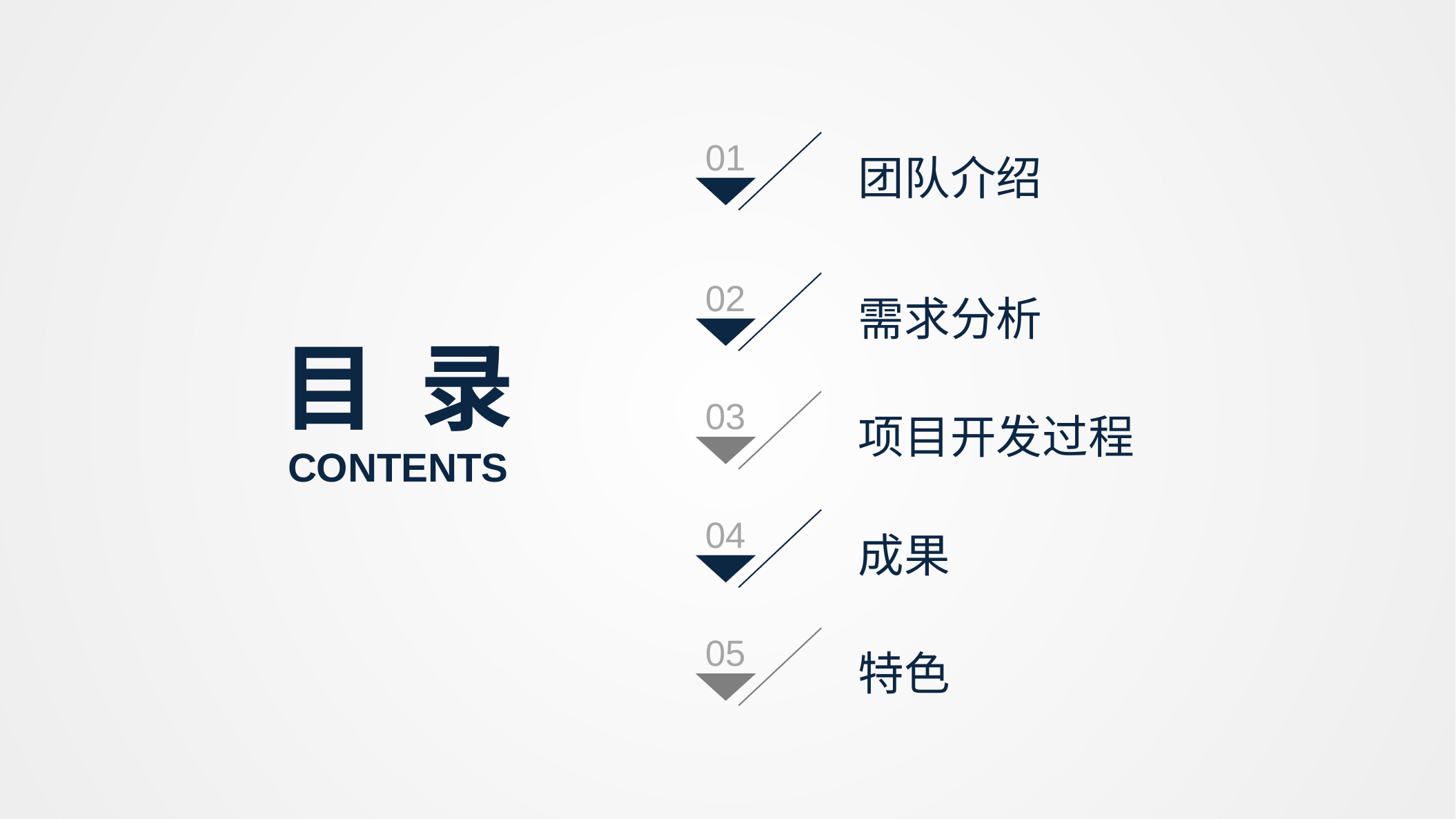

01

团队介绍
02

需求分析
目  录
03

项目开发过程
CONTENTS
04

成果
05

特色